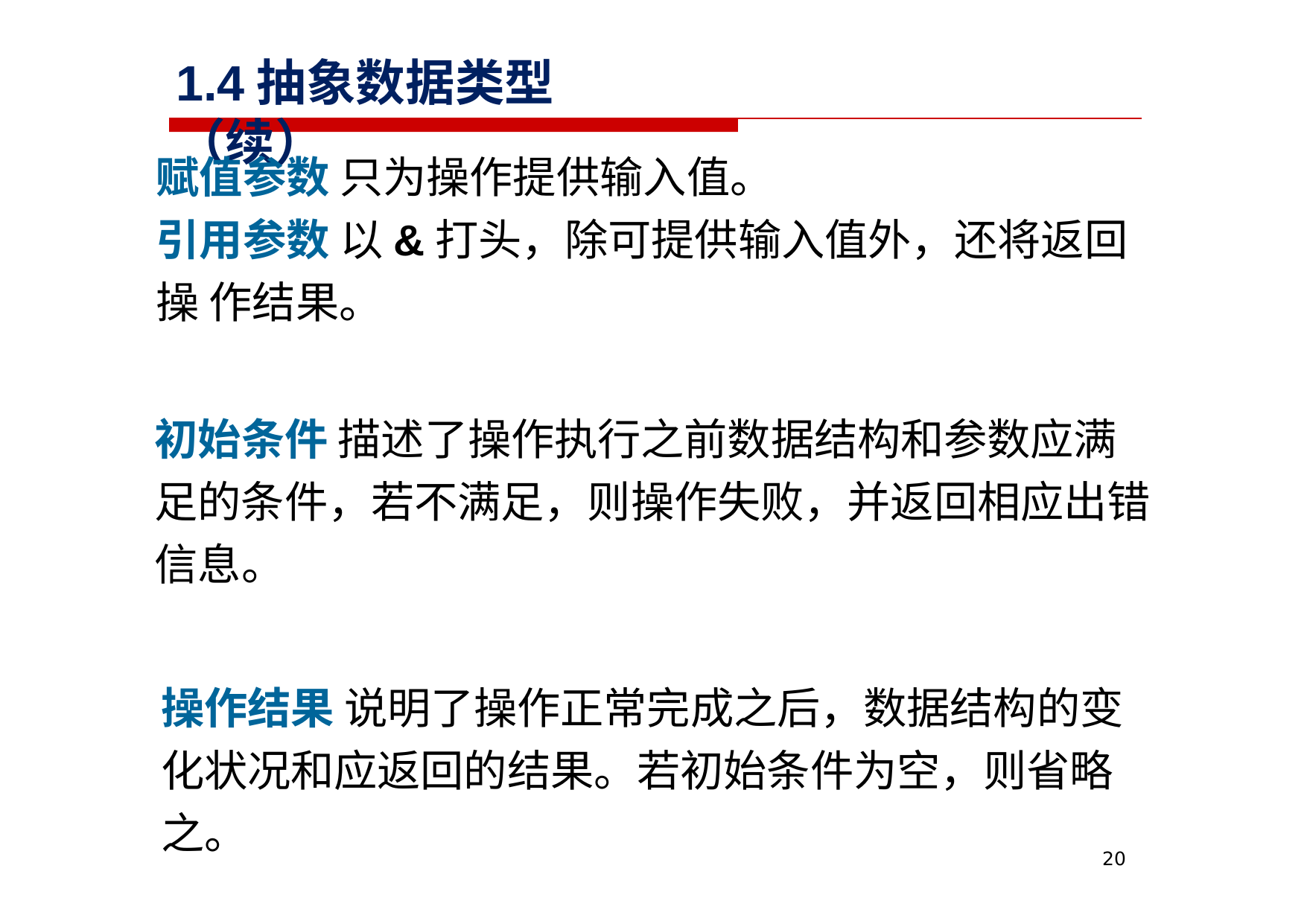

# 1.4抽象数据类型（续）
赋值参数 只为操作提供输入值。
引用参数 以&打头，除可提供输入值外，还将返回操 作结果。

初始条件 描述了操作执行之前数据结构和参数应满 足的条件，若不满足，则操作失败，并返回相应出错 信息。

操作结果 说明了操作正常完成之后，数据结构的变 化状况和应返回的结果。若初始条件为空，则省略 之。
20